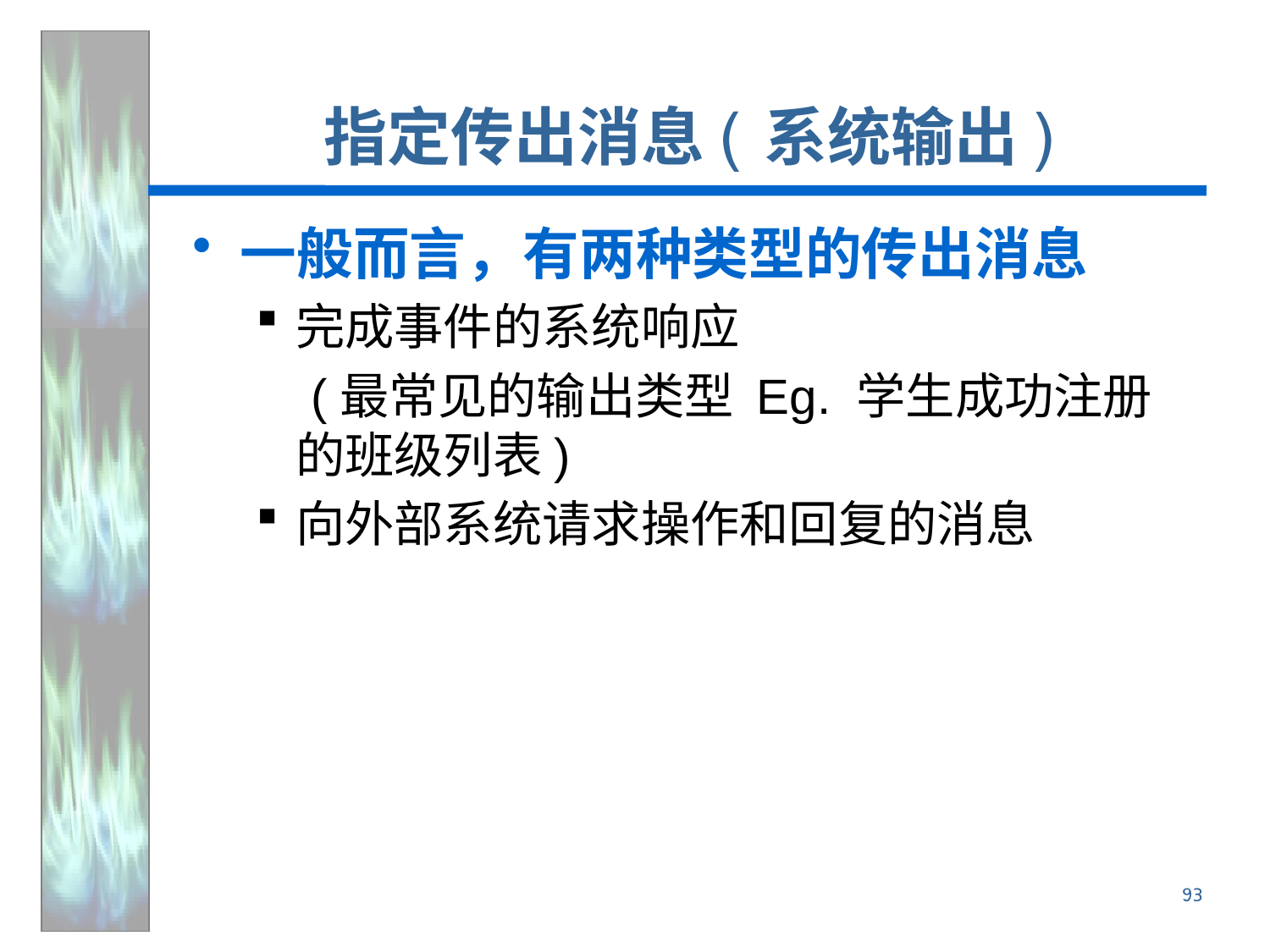

指定传出消息(系统输出)
一般而言，有两种类型的传出消息
完成事件的系统响应
    (最常见的输出类型 Eg. 学生成功注册的班级列表)
向外部系统请求操作和回复的消息

93